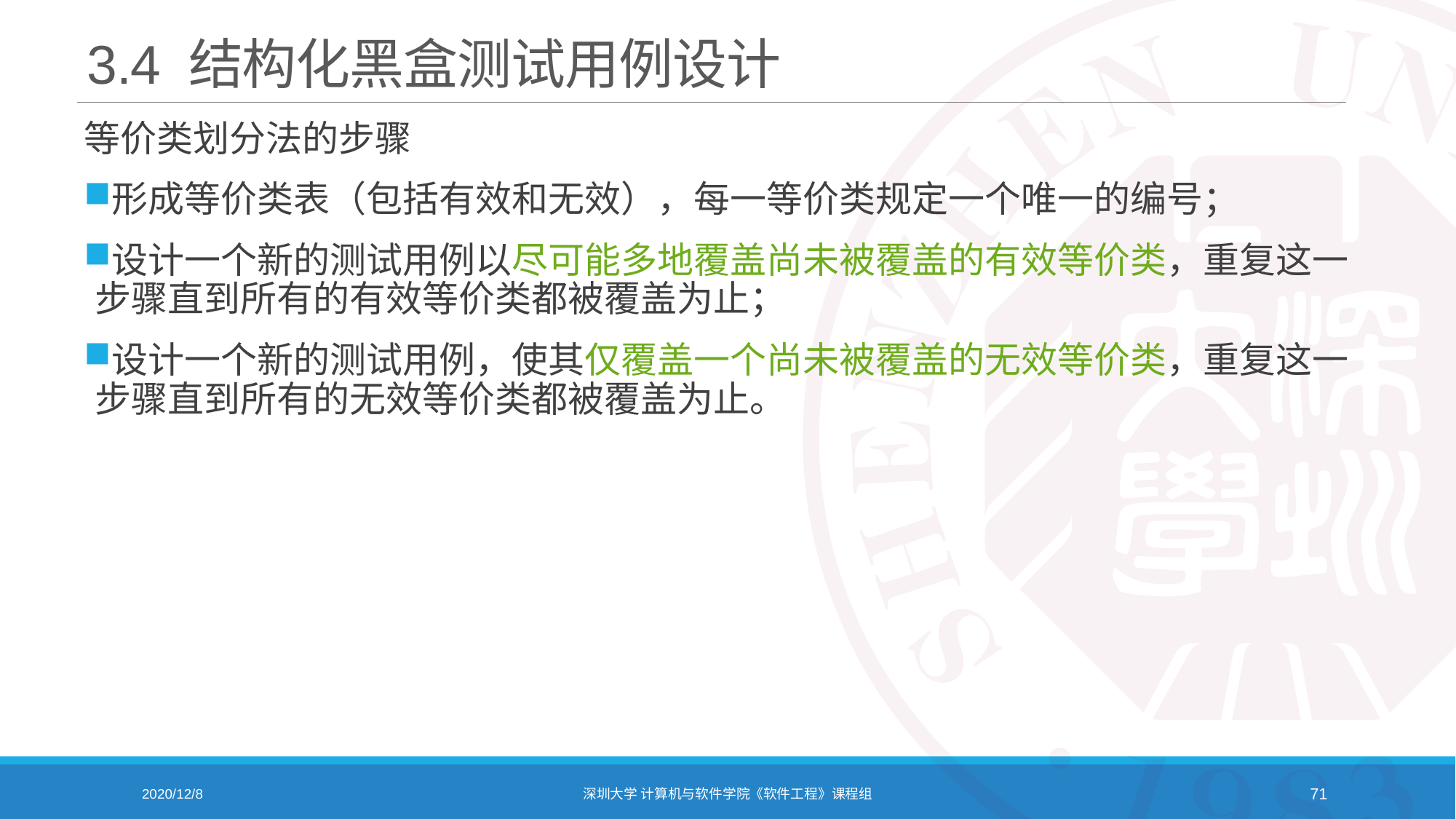

# 3.4 结构化黑盒测试用例设计
等价类划分法的步骤
形成等价类表（包括有效和无效），每一等价类规定一个唯一的编号；
设计一个新的测试用例以尽可能多地覆盖尚未被覆盖的有效等价类，重复这一步骤直到所有的有效等价类都被覆盖为止；
设计一个新的测试用例，使其仅覆盖一个尚未被覆盖的无效等价类，重复这一步骤直到所有的无效等价类都被覆盖为止。

2020/12/8
深圳大学 计算机与软件学院《软件工程》课程组
71